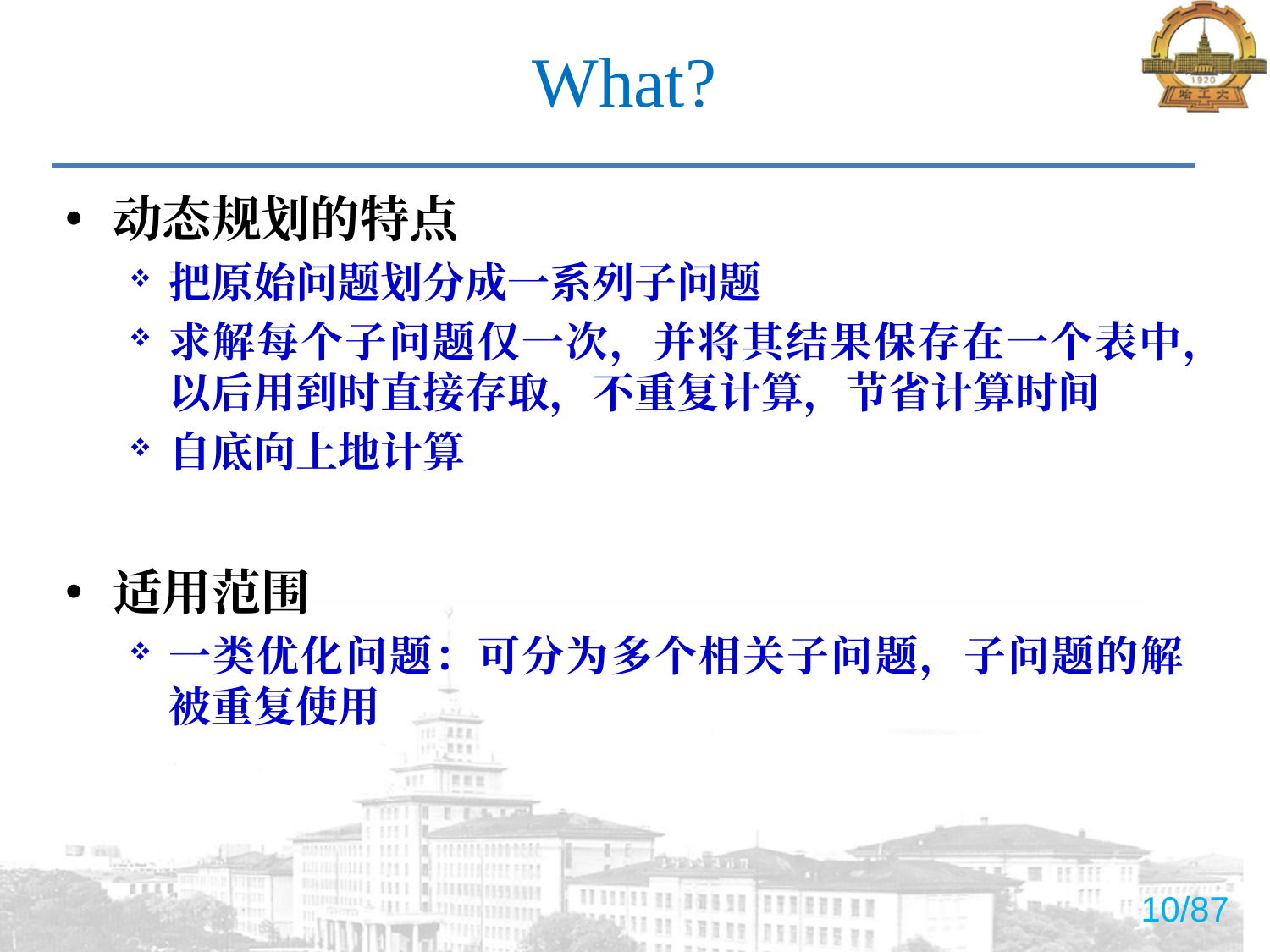

# What?
动态规划的特点
把原始问题划分成一系列子问题
求解每个子问题仅一次，并将其结果保存在一个表中，以后用到时直接存取，不重复计算，节省计算时间
自底向上地计算

适用范围
一类优化问题：可分为多个相关子问题，子问题的解被重复使用